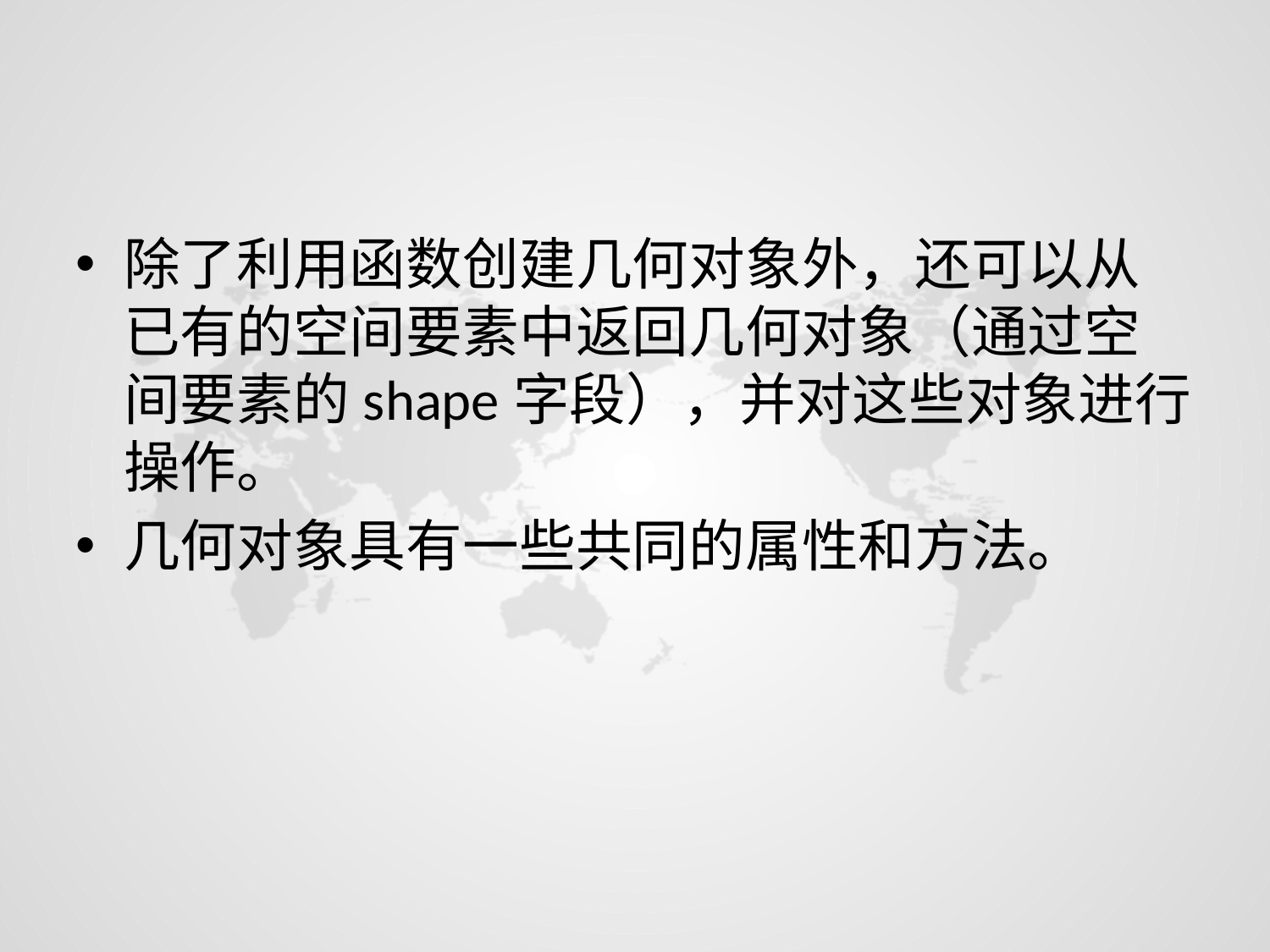

#
除了利用函数创建几何对象外，还可以从已有的空间要素中返回几何对象（通过空间要素的shape字段），并对这些对象进行操作。
几何对象具有一些共同的属性和方法。